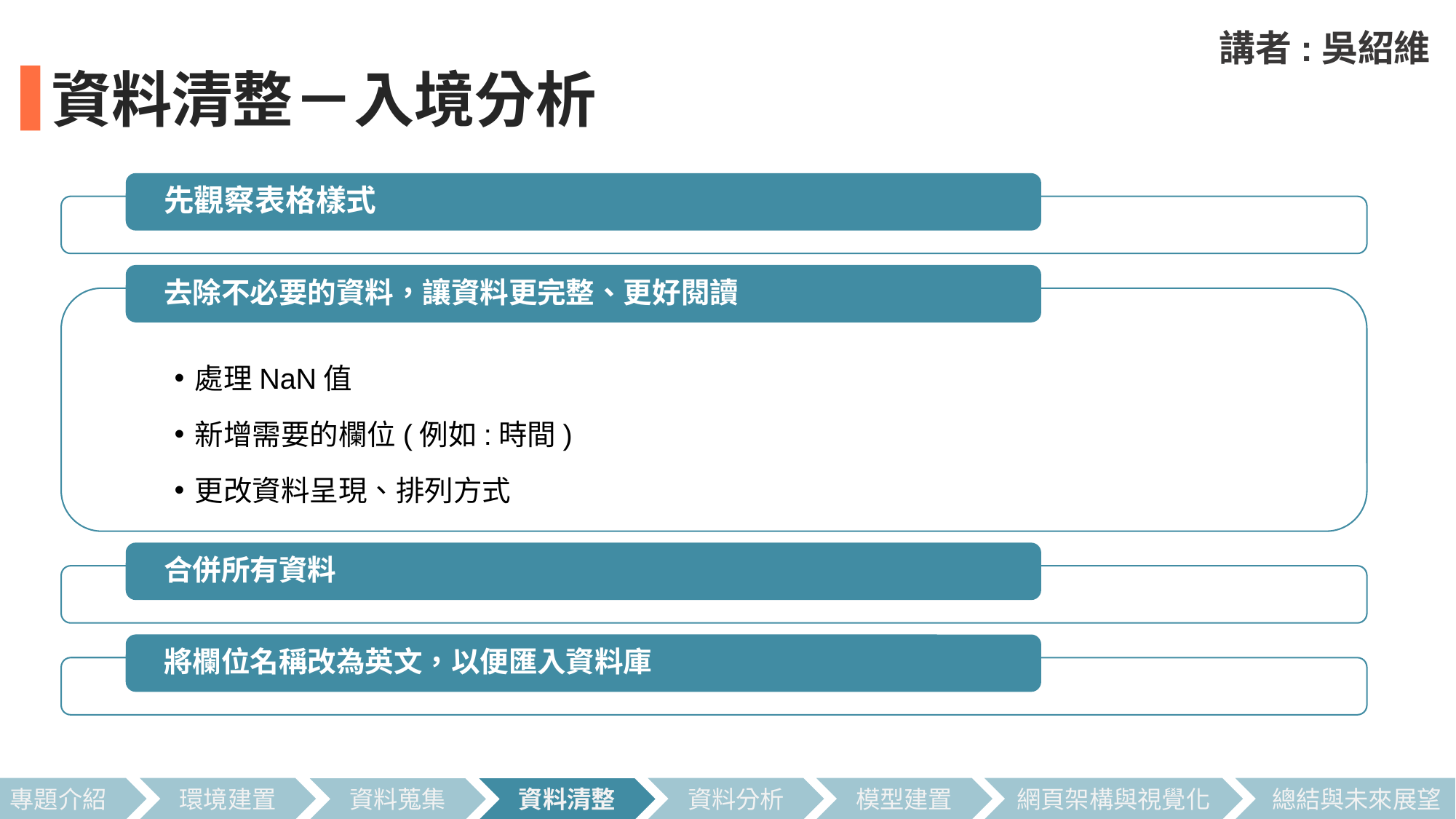

講者:吳紹維
資料清整－入境分析

先觀察表格樣式

去除不必要的資料，讓資料更完整、更好閱讀

處理NaN值
新增需要的欄位(例如:時間)
更改資料呈現、排列方式

合併所有資料

將欄位名稱改為英文，以便匯入資料庫

總結與未來展望
專題介紹
環境建置
資料分析
模型建置
網頁架構與視覺化
資料蒐集
資料清整